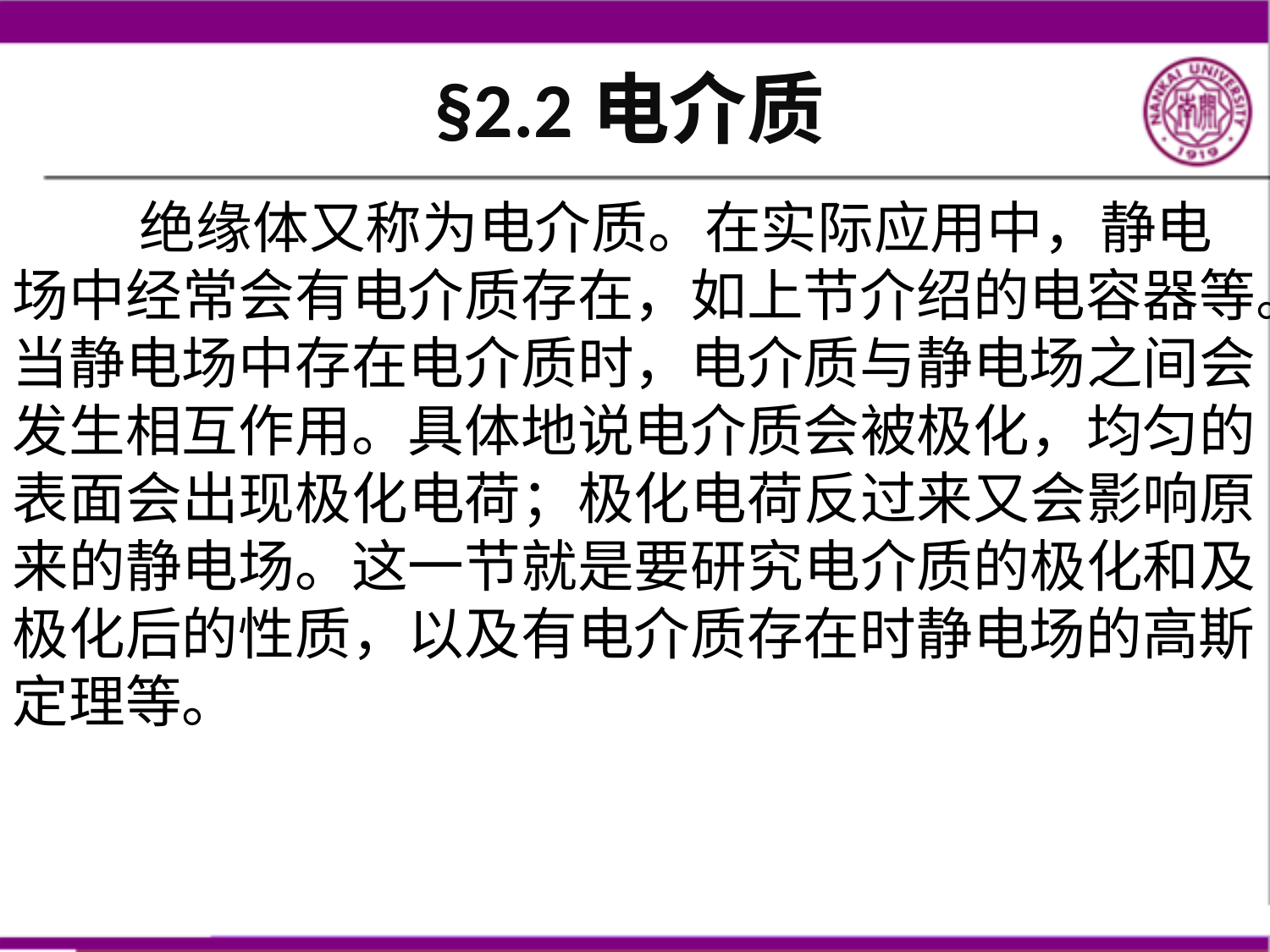

# §2.2电介质

	绝缘体又称为电介质。在实际应用中，静电场中经常会有电介质存在，如上节介绍的电容器等。当静电场中存在电介质时，电介质与静电场之间会发生相互作用。具体地说电介质会被极化，均匀的表面会出现极化电荷；极化电荷反过来又会影响原来的静电场。这一节就是要研究电介质的极化和及极化后的性质，以及有电介质存在时静电场的高斯定理等。